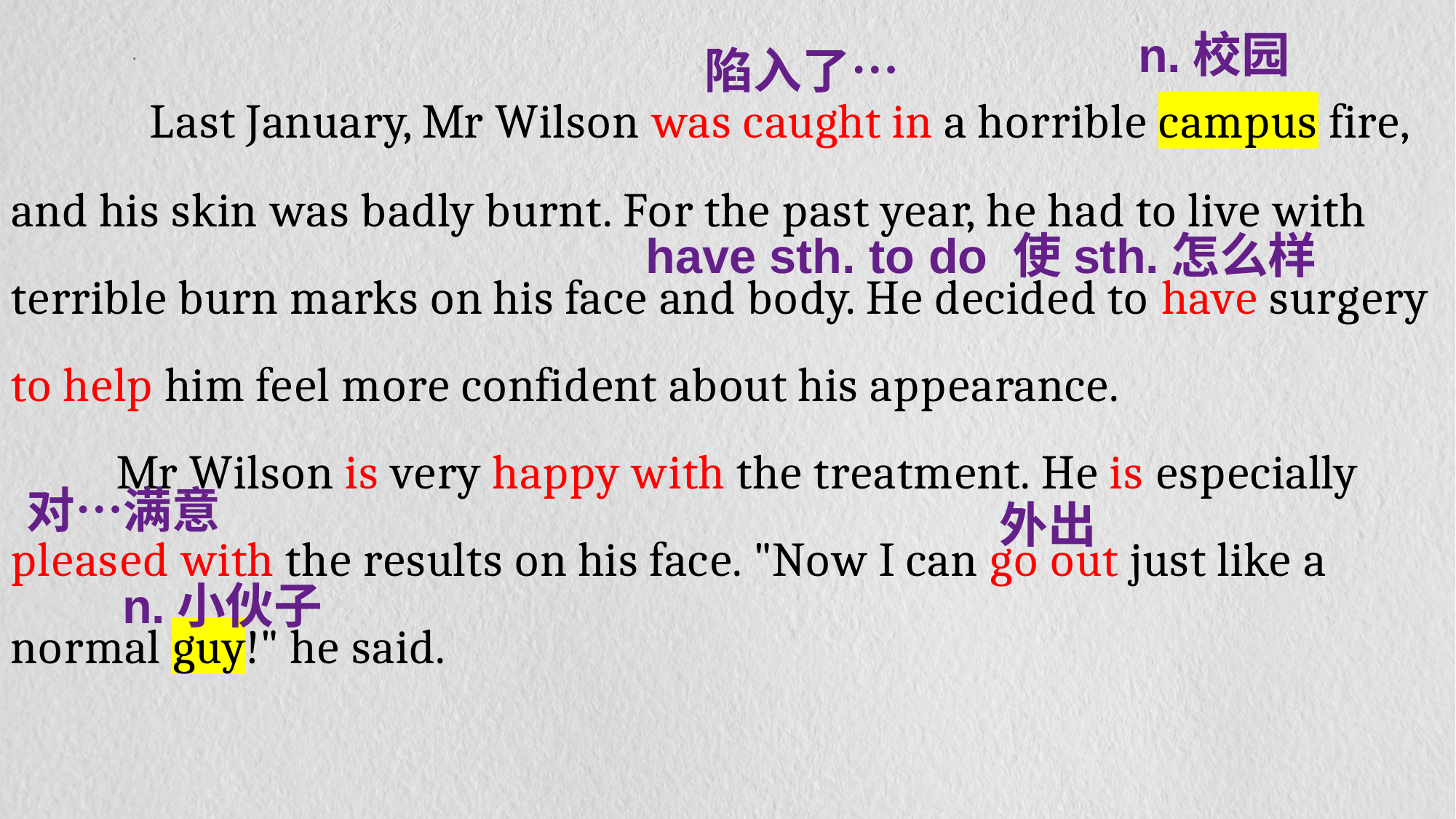

n.校园
陷入了…
          Last January, Mr Wilson was caught in a horrible campus fire, and his skin was badly burnt. For the past year, he had to live with terrible burn marks on his face and body. He decided to have surgery to help him feel more confident about his appearance.
          Mr Wilson is very happy with the treatment. He is especially pleased with the results on his face. "Now I can go out just like a normal guy!" he said.
have sth. to do 使sth.怎么样
对…满意
外出
n.小伙子